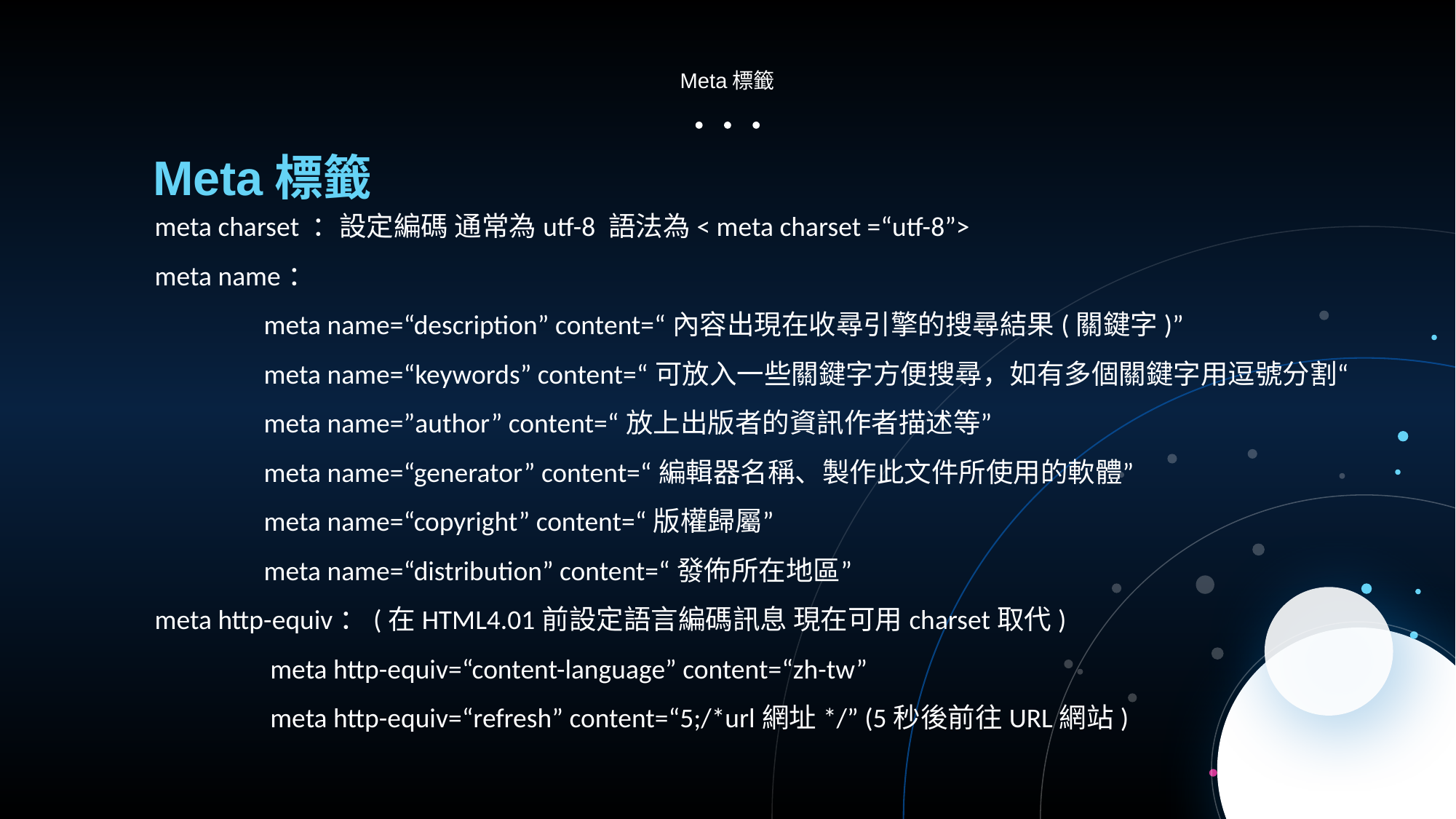

Meta標籤

Meta標籤
meta charset ：設定編碼 通常為utf-8 語法為< meta charset =“utf-8”>
meta name：
	meta name=“description” content=“內容出現在收尋引擎的搜尋結果(關鍵字)”
	meta name=“keywords” content=“可放入一些關鍵字方便搜尋，如有多個關鍵字用逗號分割“
	meta name=”author” content=“放上出版者的資訊作者描述等”
	meta name=“generator” content=“編輯器名稱、製作此文件所使用的軟體”
	meta name=“copyright” content=“版權歸屬”
	meta name=“distribution” content=“發佈所在地區”
meta http-equiv：(在HTML4.01前設定語言編碼訊息 現在可用charset取代)
	 meta http-equiv=“content-language” content=“zh-tw”
	 meta http-equiv=“refresh” content=“5;/*url網址*/” (5秒後前往URL網站)